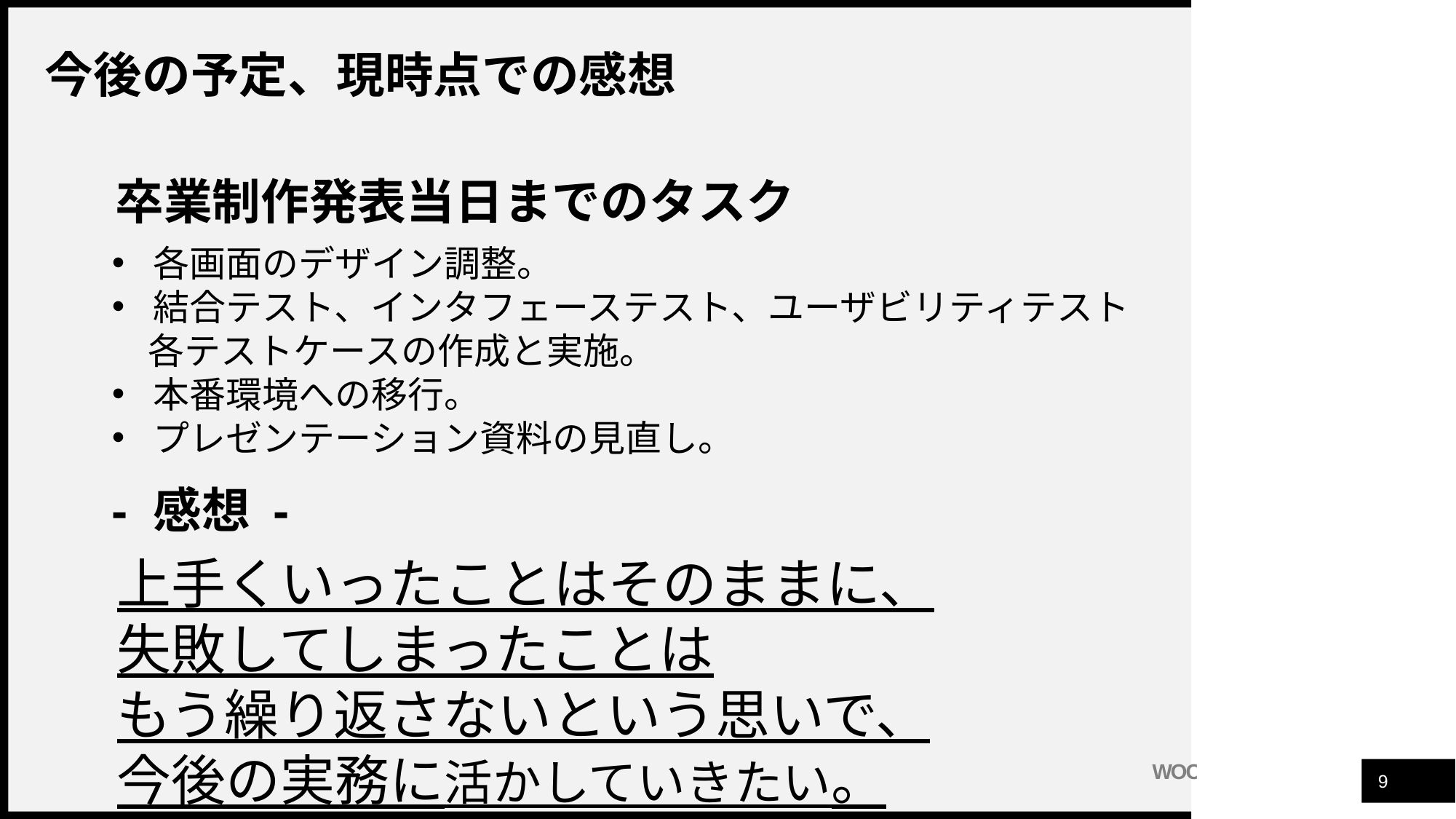

今後の予定、現時点での感想
卒業制作発表当日までのタスク
各画面のデザイン調整。
結合テスト、インタフェーステスト、ユーザビリティテスト
　各テストケースの作成と実施。
本番環境への移行。
プレゼンテーション資料の見直し。
- 感想 -
上手くいったことはそのままに、
失敗してしまったことは
もう繰り返さないという思いで、
今後の実務に活かしていきたい。

9